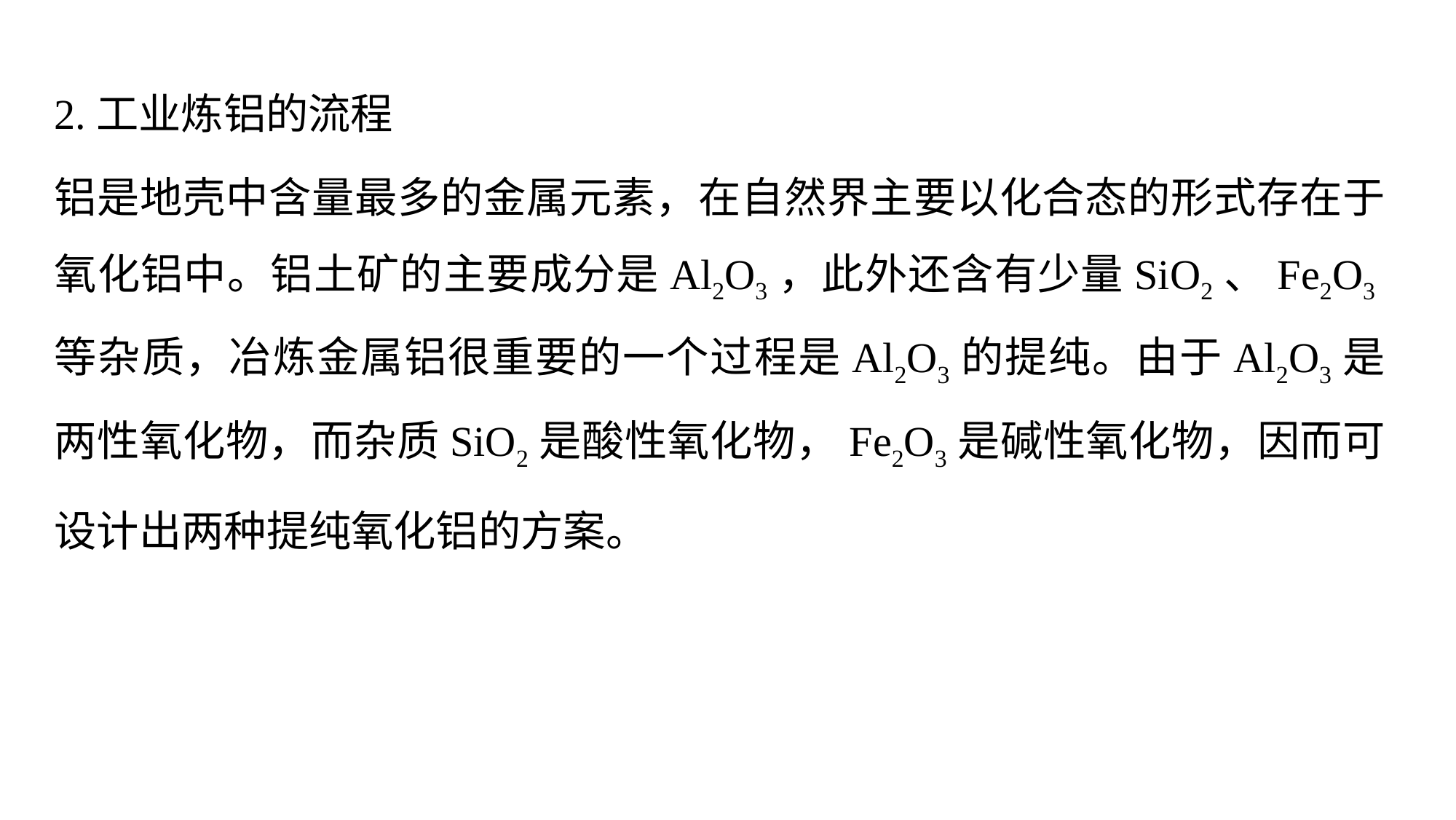

2.工业炼铝的流程
铝是地壳中含量最多的金属元素，在自然界主要以化合态的形式存在于氧化铝中。铝土矿的主要成分是Al2O3，此外还含有少量SiO2、Fe2O3等杂质，冶炼金属铝很重要的一个过程是Al2O3的提纯。由于Al2O3是两性氧化物，而杂质SiO2是酸性氧化物，Fe2O3是碱性氧化物，因而可设计出两种提纯氧化铝的方案。